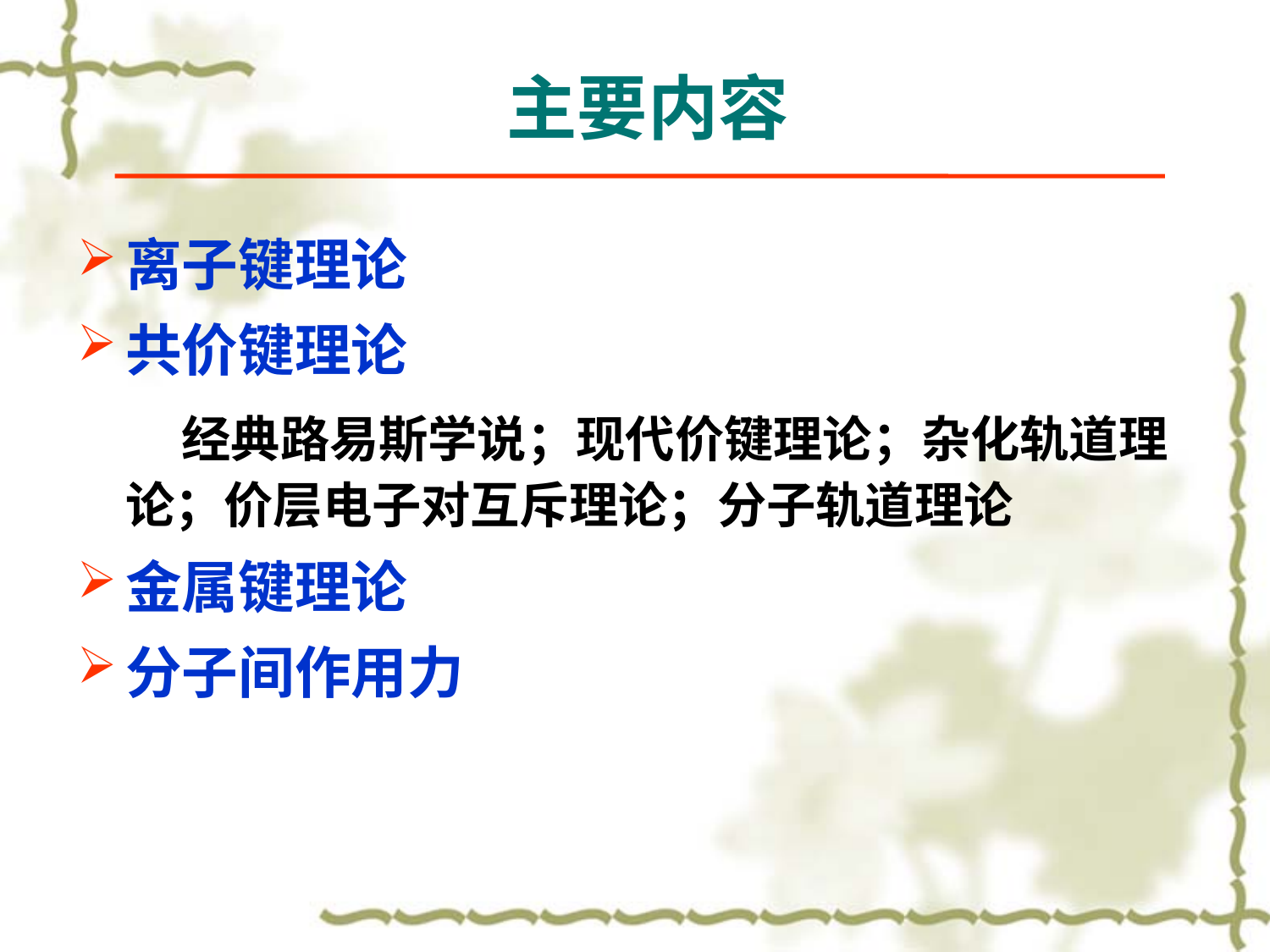

# 主要内容

离子键理论
共价键理论
       经典路易斯学说；现代价键理论；杂化轨道理论；价层电子对互斥理论；分子轨道理论
金属键理论
分子间作用力
2